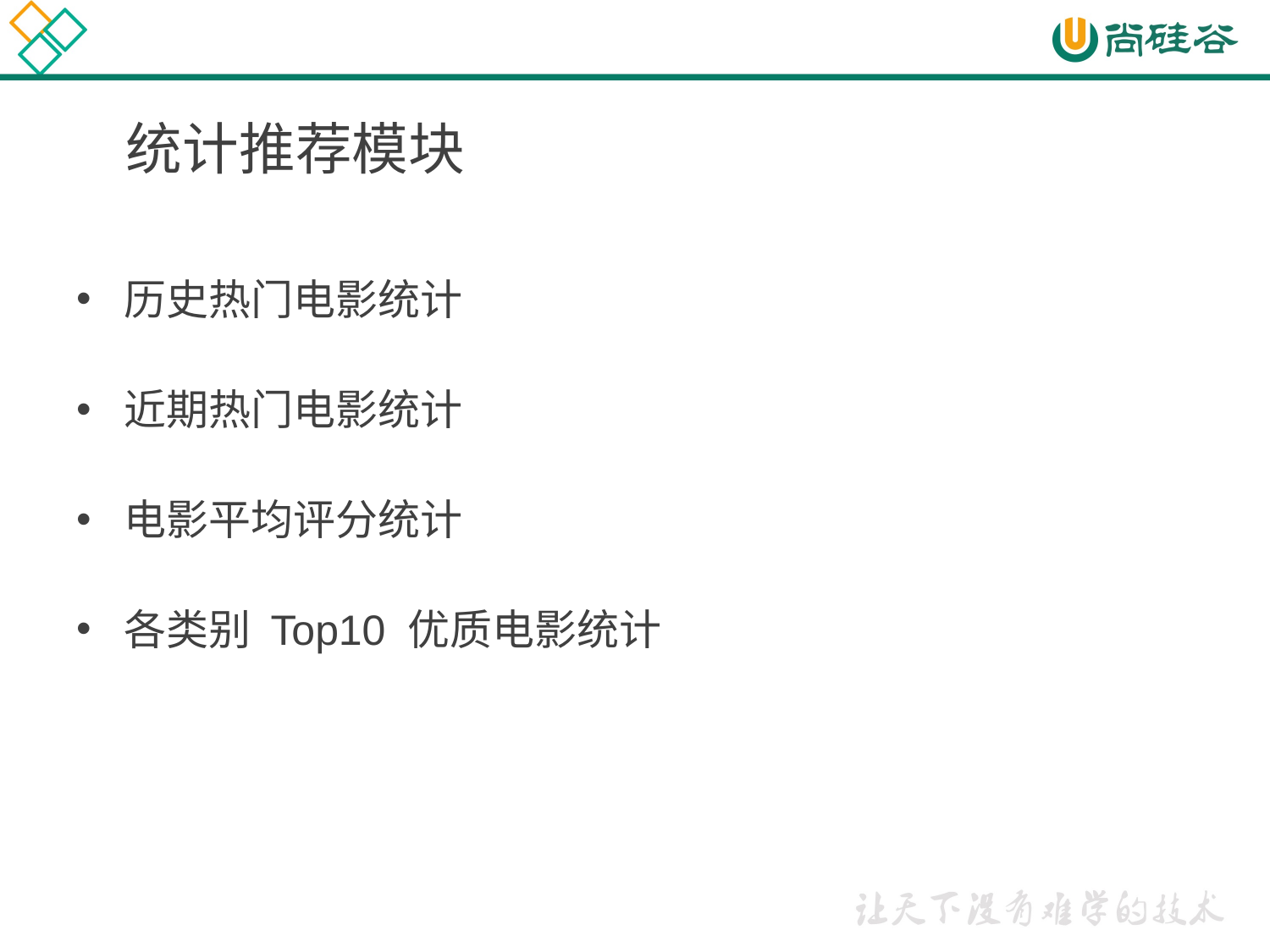

# 统计推荐模块
历史热门电影统计
近期热门电影统计
电影平均评分统计
各类别 Top10 优质电影统计